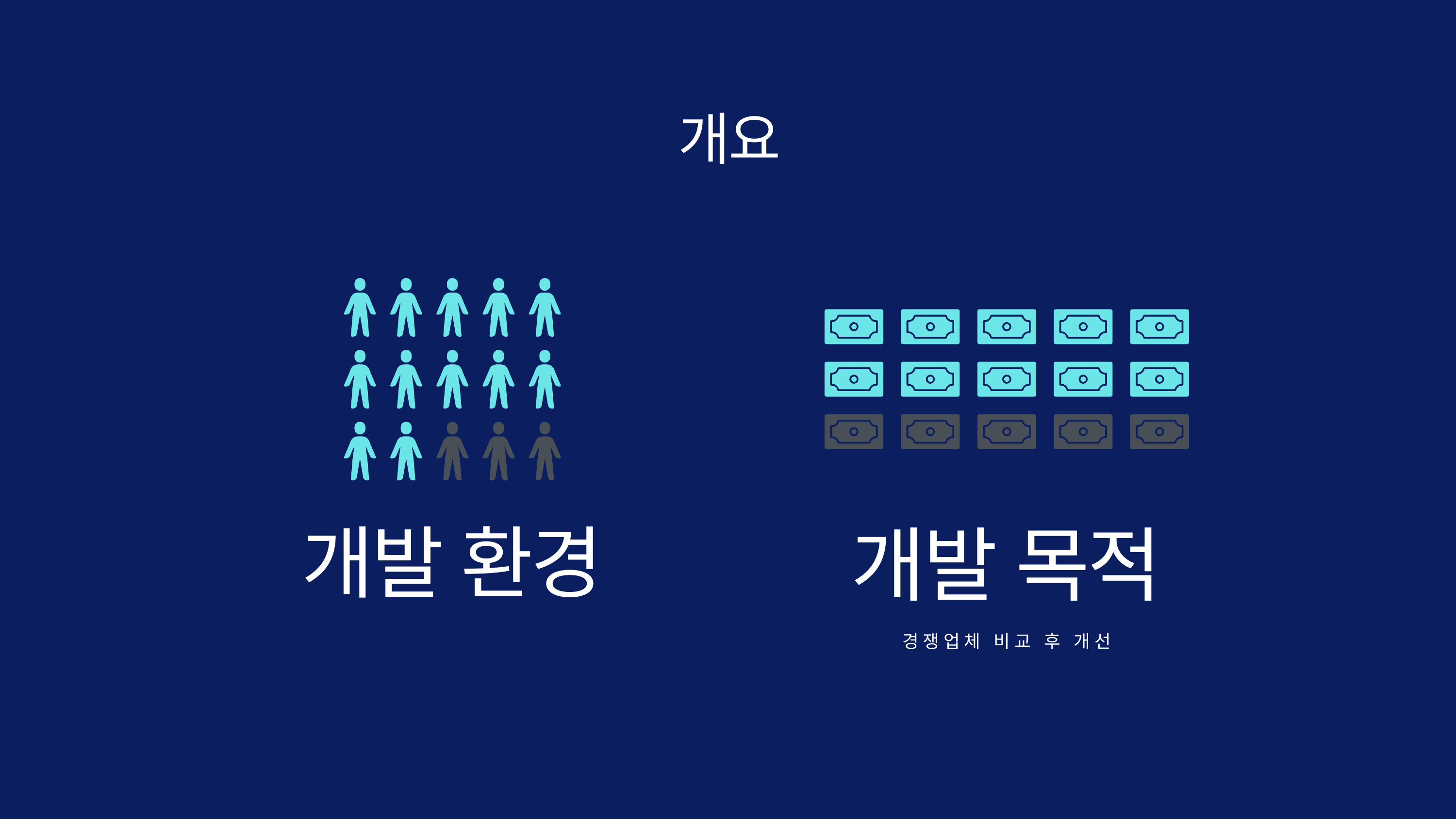

개요

개발 환경

개발 목적
경쟁업체 비교 후 개선